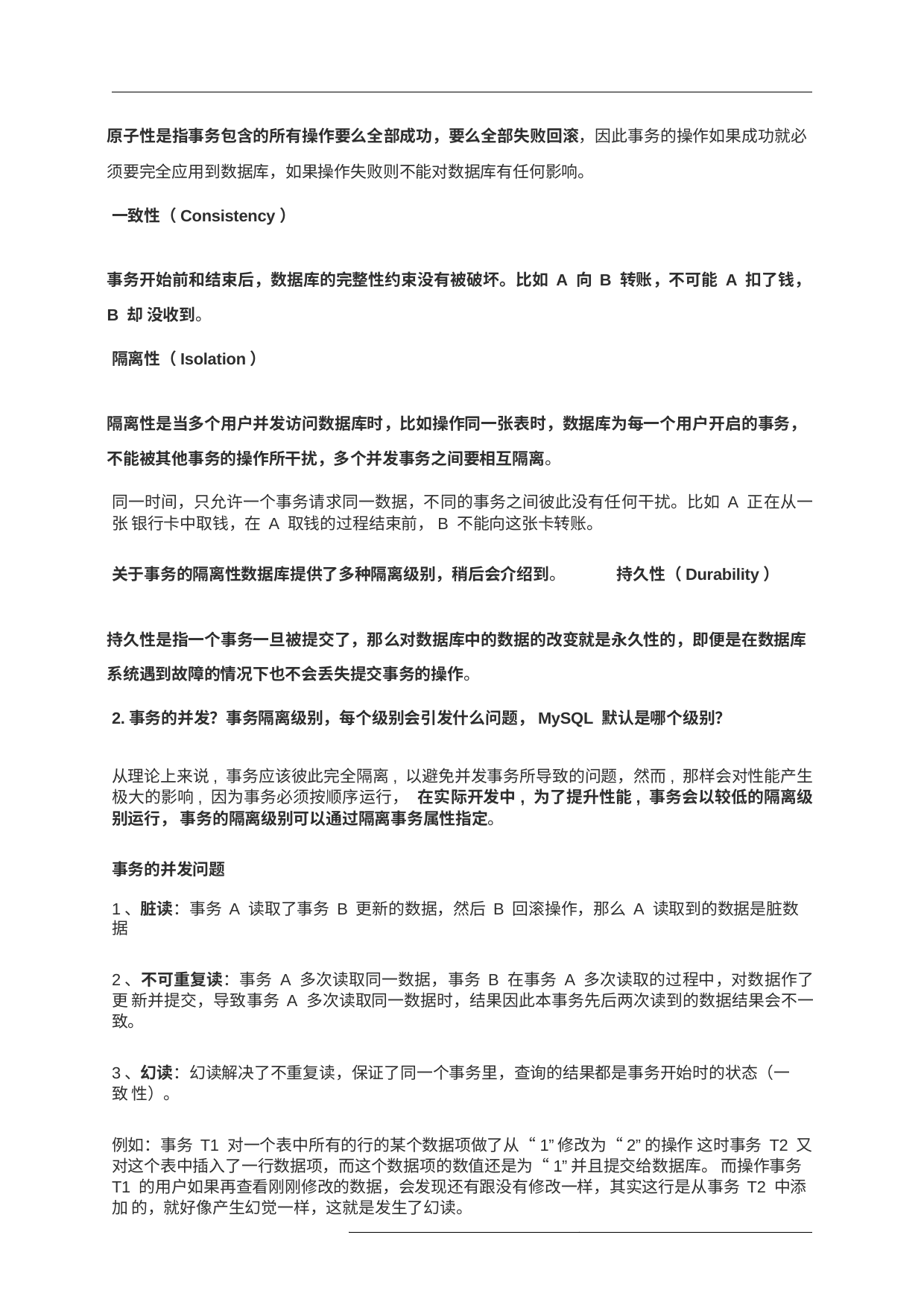

原子性是指事务包含的所有操作要么全部成功，要么全部失败回滚，因此事务的操作如果成功就必

须要完全应用到数据库，如果操作失败则不能对数据库有任何影响。

一致性（Consistency）

事务开始前和结束后，数据库的完整性约束没有被破坏。比如 A 向 B 转账，不可能 A 扣了钱，B 却 没收到。

隔离性（Isolation）

隔离性是当多个用户并发访问数据库时，比如操作同一张表时，数据库为每一个用户开启的事务， 不能被其他事务的操作所干扰，多个并发事务之间要相互隔离。

同一时间，只允许一个事务请求同一数据，不同的事务之间彼此没有任何干扰。比如 A 正在从一张 银行卡中取钱，在 A 取钱的过程结束前，B 不能向这张卡转账。

关于事务的隔离性数据库提供了多种隔离级别，稍后会介绍到。  	持久性（Durability）

持久性是指一个事务一旦被提交了，那么对数据库中的数据的改变就是永久性的，即便是在数据库 系统遇到故障的情况下也不会丢失提交事务的操作。

2.事务的并发？事务隔离级别，每个级别会引发什么问题，MySQL 默认是哪个级别？

从理论上来说, 事务应该彼此完全隔离, 以避免并发事务所导致的问题，然而, 那样会对性能产生 极大的影响, 因为事务必须按顺序运行， 在实际开发中, 为了提升性能, 事务会以较低的隔离级 别运行， 事务的隔离级别可以通过隔离事务属性指定。

事务的并发问题

1、脏读：事务 A 读取了事务 B 更新的数据，然后 B 回滚操作，那么 A 读取到的数据是脏数据

2、不可重复读：事务 A 多次读取同一数据，事务 B 在事务 A 多次读取的过程中，对数据作了更 新并提交，导致事务 A 多次读取同一数据时，结果因此本事务先后两次读到的数据结果会不一致。

3、幻读：幻读解决了不重复读，保证了同一个事务里，查询的结果都是事务开始时的状态（一致 性）。

例如：事务 T1 对一个表中所有的行的某个数据项做了从“1”修改为“2”的操作 这时事务 T2 又 对这个表中插入了一行数据项，而这个数据项的数值还是为“1”并且提交给数据库。 而操作事务 T1 的用户如果再查看刚刚修改的数据，会发现还有跟没有修改一样，其实这行是从事务 T2 中添加 的，就好像产生幻觉一样，这就是发生了幻读。